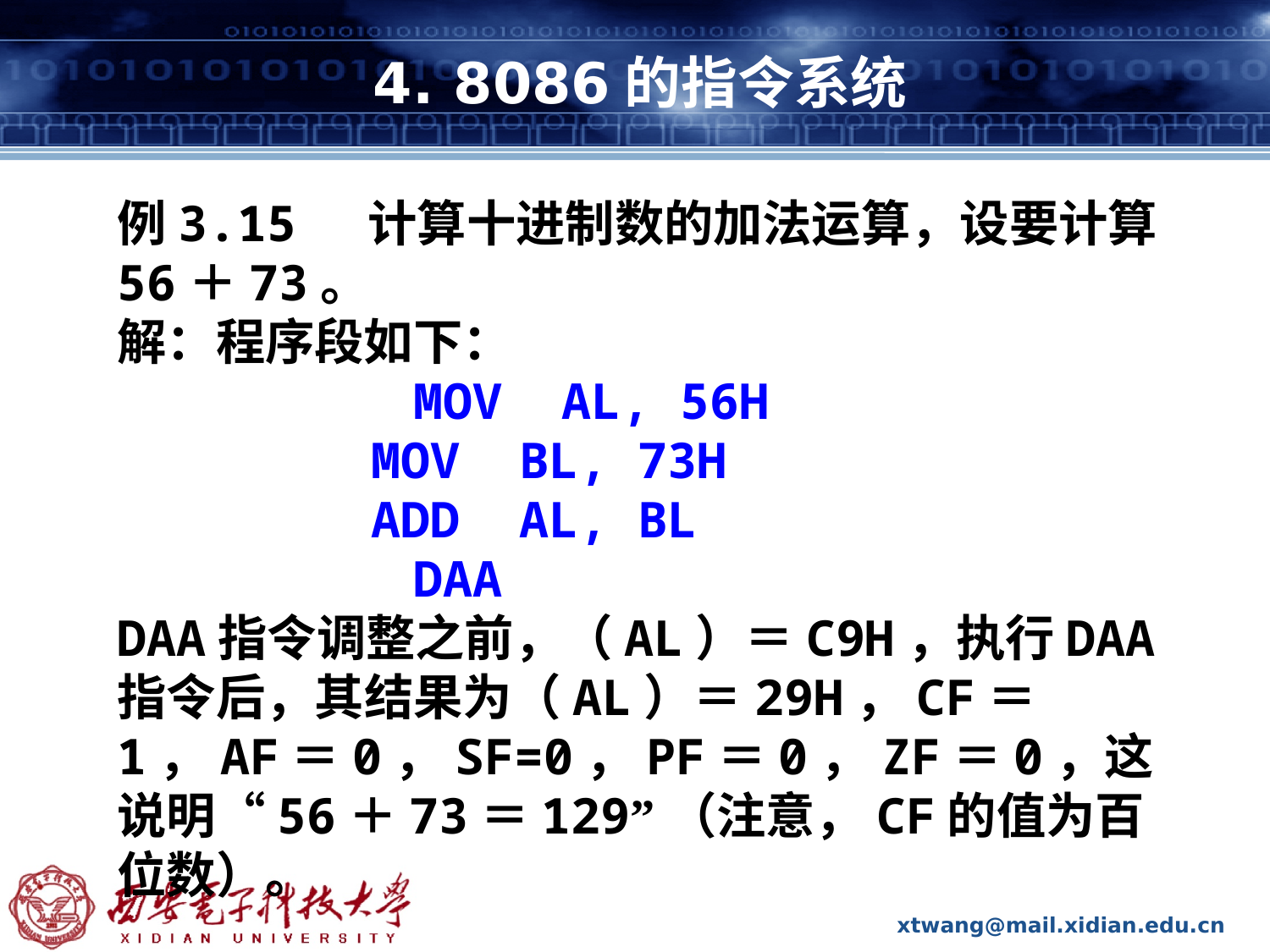

# 4. 8086的指令系统
例3.15  计算十进制数的加法运算，设要计算56＋73。
解：程序段如下：
          MOV  AL, 56H
       	MOV  BL, 73H
       	ADD  AL, BL
          DAA
DAA指令调整之前，（AL）＝C9H，执行DAA指令后，其结果为（AL）＝29H，CF＝1，AF＝0，SF=0，PF＝0，ZF＝0，这说明“56＋73＝129”（注意，CF的值为百位数）。